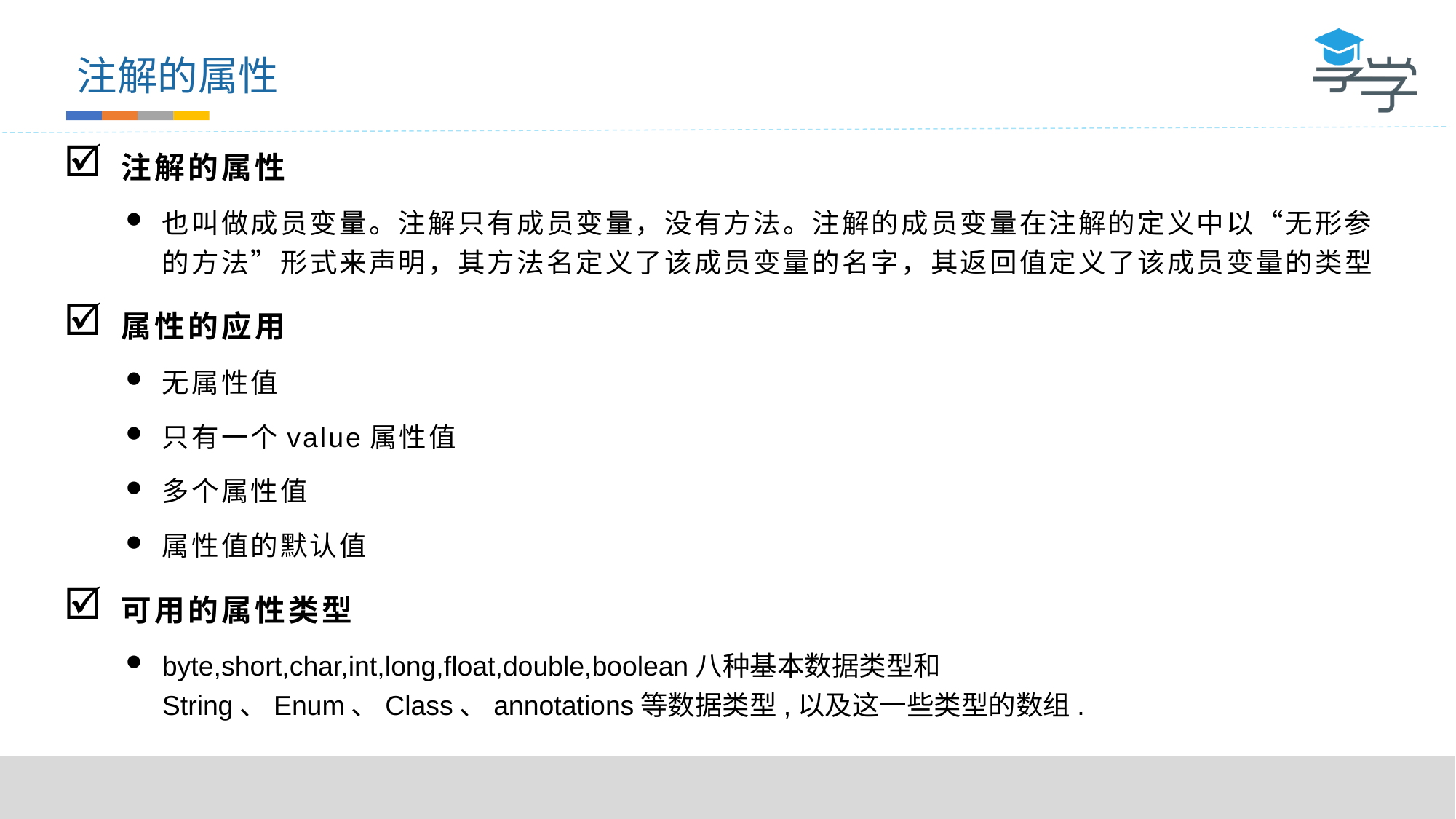

注解的属性

注解的属性
也叫做成员变量。注解只有成员变量，没有方法。注解的成员变量在注解的定义中以“无形参的方法”形式来声明，其方法名定义了该成员变量的名字，其返回值定义了该成员变量的类型
属性的应用
无属性值
只有一个value属性值
多个属性值
属性值的默认值
可用的属性类型
byte,short,char,int,long,float,double,boolean八种基本数据类型和String、Enum、Class、annotations等数据类型,以及这一些类型的数组.